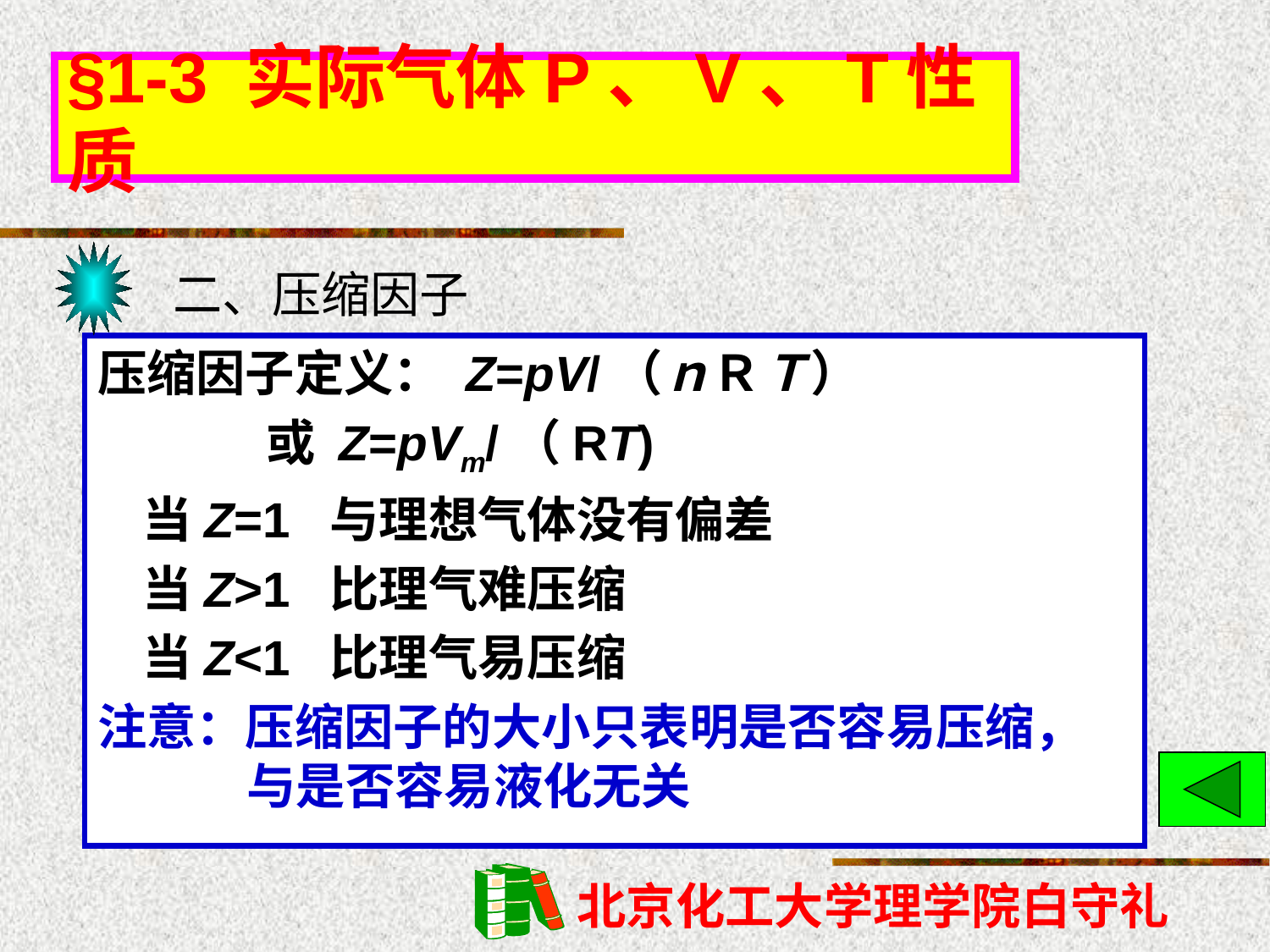

§1-3 实际气体P、V、T性质

二、压缩因子
压缩因子定义： Z=pV/（ｎＲＴ）
              或 Z=pVm/（RT)
   当Z=1  与理想气体没有偏差
   当Z>1  比理气难压缩
   当Z<1  比理气易压缩
注意：压缩因子的大小只表明是否容易压缩，与是否容易液化无关